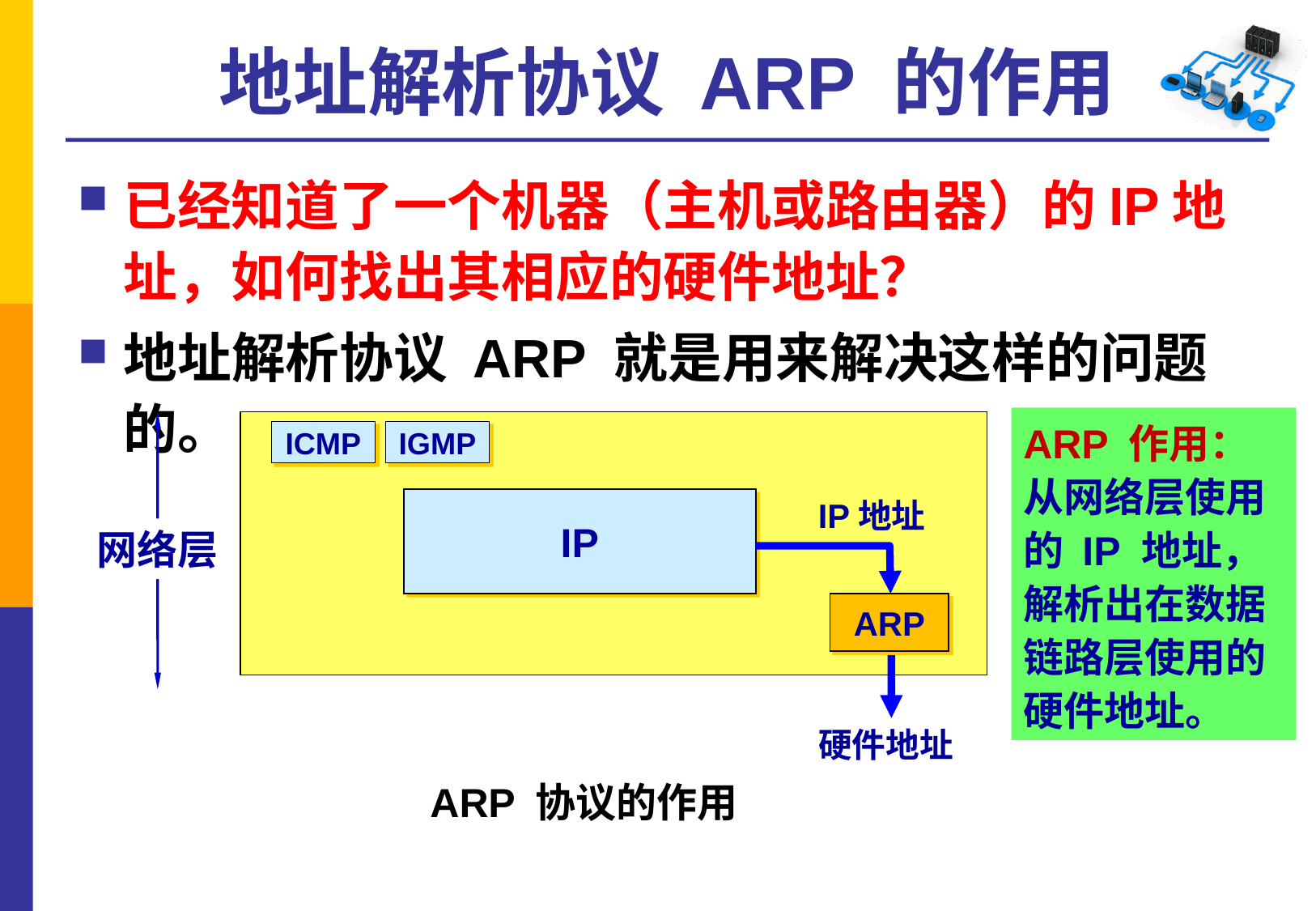

# 地址解析协议 ARP 的作用
已经知道了一个机器（主机或路由器）的IP地址，如何找出其相应的硬件地址？
地址解析协议 ARP 就是用来解决这样的问题的。
ARP 作用：
从网络层使用的 IP 地址，解析出在数据链路层使用的硬件地址。

ARP

ICMP
IGMP
IP地址
IP
网络层

ARP

硬件地址
ARP 协议的作用